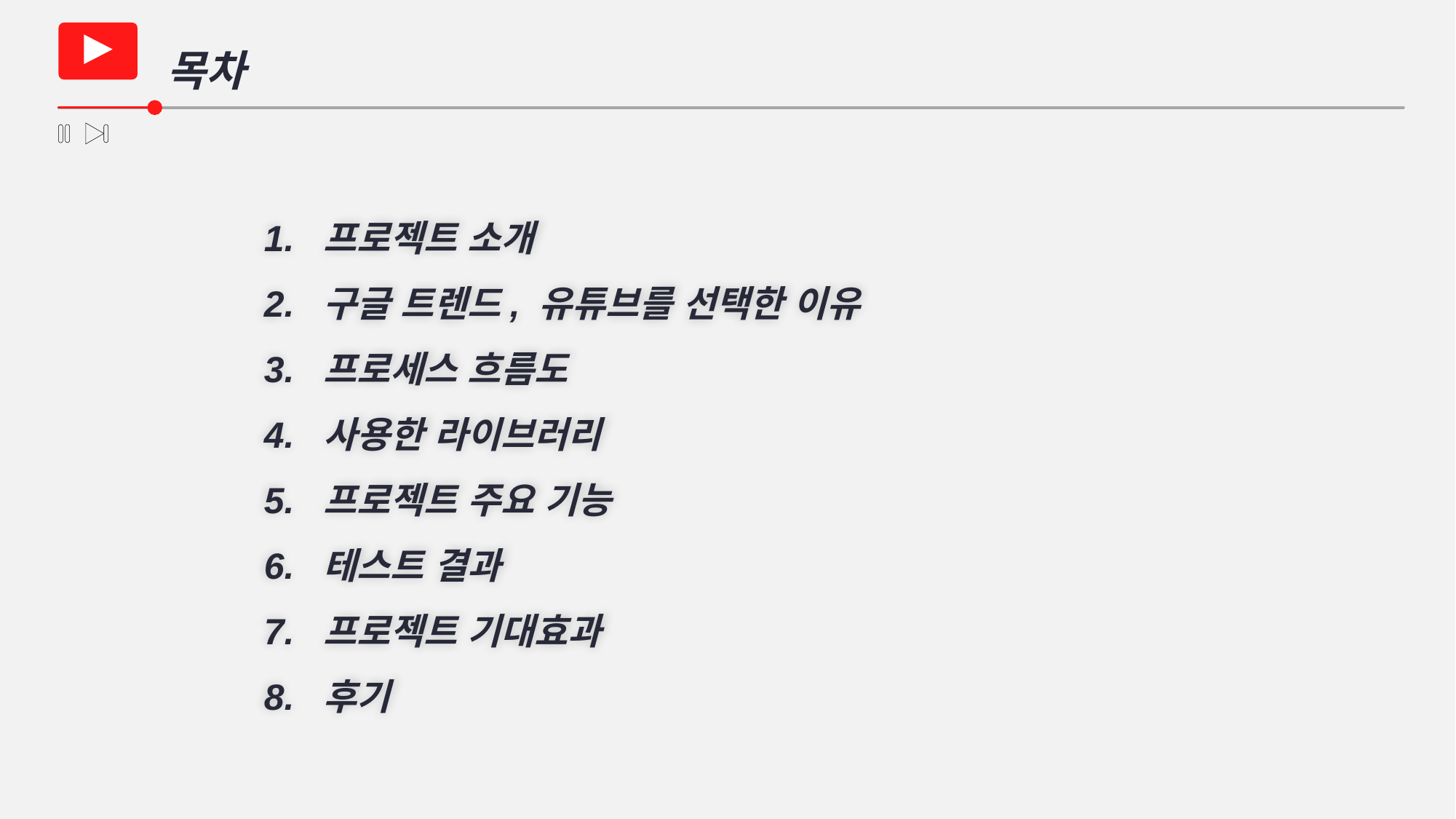

목차

 1.  프로젝트 소개
 2.  구글 트렌드, 유튜브를 선택한 이유
 3.  프로세스 흐름도
 4.  사용한 라이브러리
 5.  프로젝트 주요 기능
 6.  테스트 결과
 7.  프로젝트 기대효과
 8.  후기